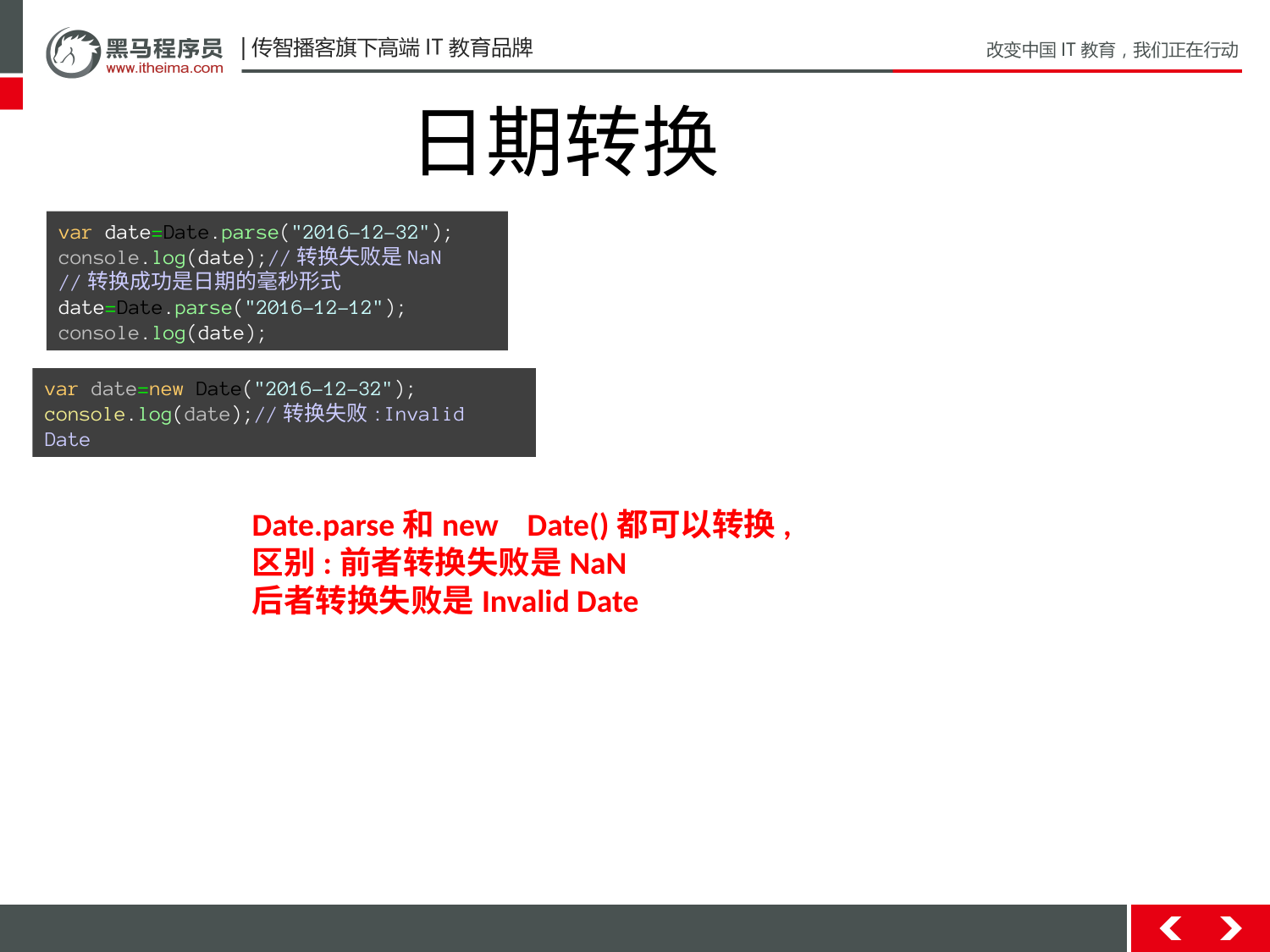

日期转换
var date=Date.parse("2016-12-32");
console.log(date);//转换失败是NaN
//转换成功是日期的毫秒形式
date=Date.parse("2016-12-12");
console.log(date);
var date=new Date("2016-12-32");
console.log(date);//转换失败:Invalid Date
Date.parse和new    Date()都可以转换,
区别:前者转换失败是NaN
后者转换失败是Invalid Date